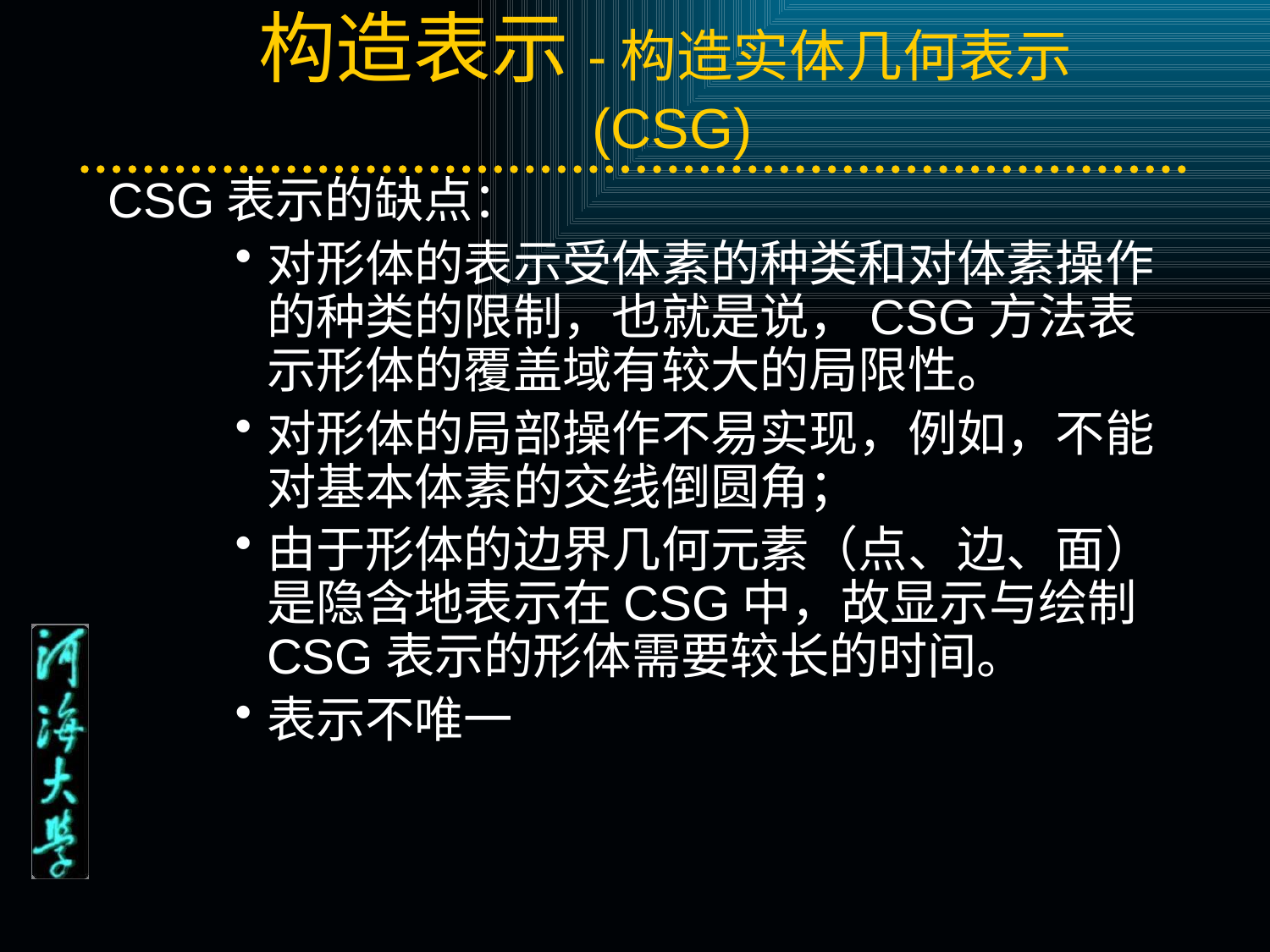

# 构造表示-构造实体几何表示(CSG)
CSG表示的缺点：
对形体的表示受体素的种类和对体素操作的种类的限制，也就是说，CSG方法表示形体的覆盖域有较大的局限性。
对形体的局部操作不易实现，例如，不能对基本体素的交线倒圆角；
由于形体的边界几何元素（点、边、面）是隐含地表示在CSG中，故显示与绘制CSG表示的形体需要较长的时间。
表示不唯一

54